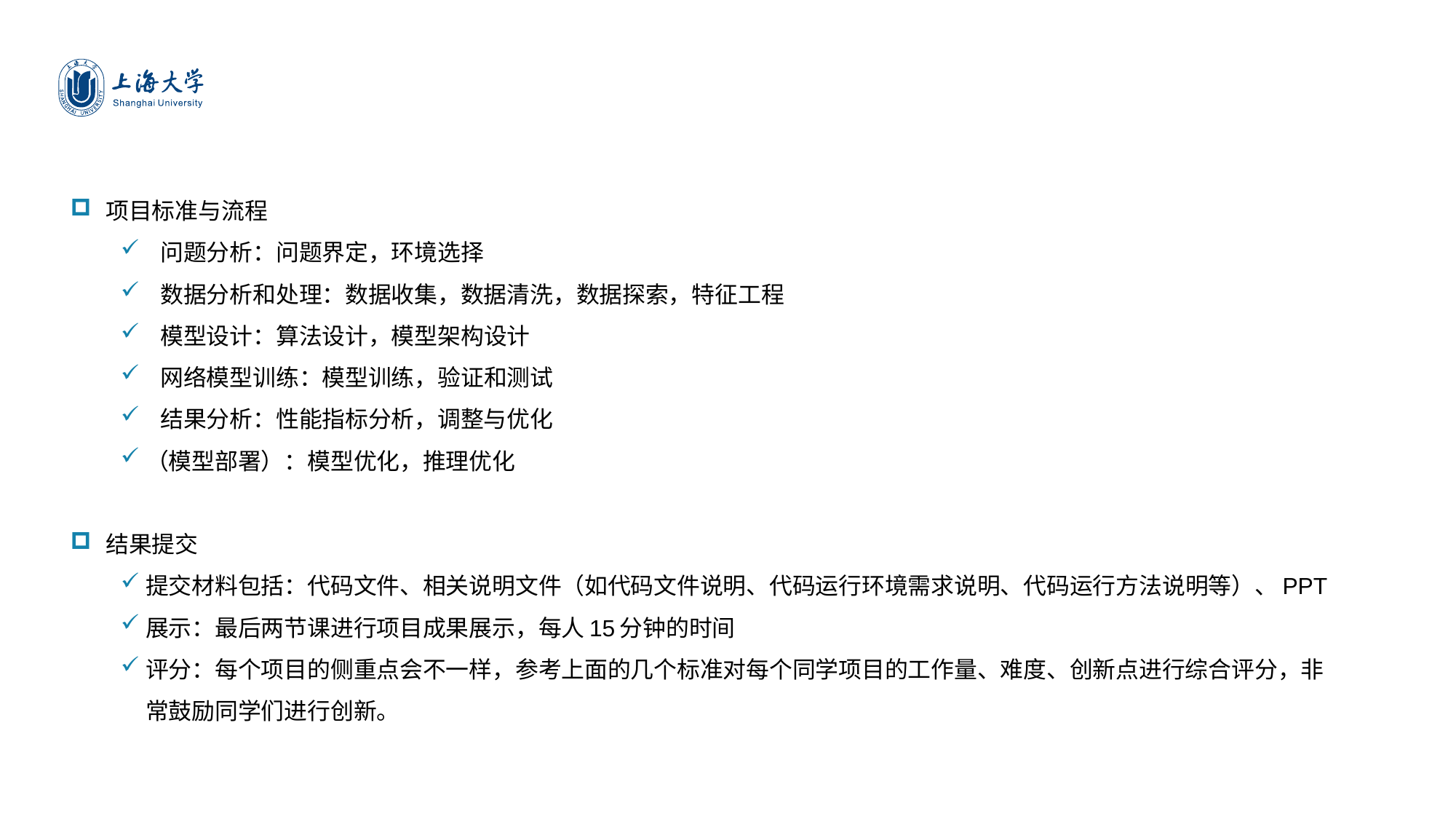

项目标准与流程
  问题分析：问题界定，环境选择
  数据分析和处理：数据收集，数据清洗，数据探索，特征工程
  模型设计：算法设计，模型架构设计
  网络模型训练：模型训练，验证和测试
  结果分析：性能指标分析，调整与优化
（模型部署）：模型优化，推理优化

结果提交
提交材料包括：代码文件、相关说明文件（如代码文件说明、代码运行环境需求说明、代码运行方法说明等）、PPT
展示：最后两节课进行项目成果展示，每人15分钟的时间
评分：每个项目的侧重点会不一样，参考上面的几个标准对每个同学项目的工作量、难度、创新点进行综合评分，非常鼓励同学们进行创新。
请单击此处输入文字内容加以解释说明，调整文字大小或者文字内容加以解释说明，调整文字大小或者颜色等属性请单击此处输入文字内容加以解释说明。请单击此处输入文字内容加以解释说明，调整文字大小或者文字内容加以解释说明，调整文字大小或者颜色等属性请单击此处输入文字内容加以解释说明。